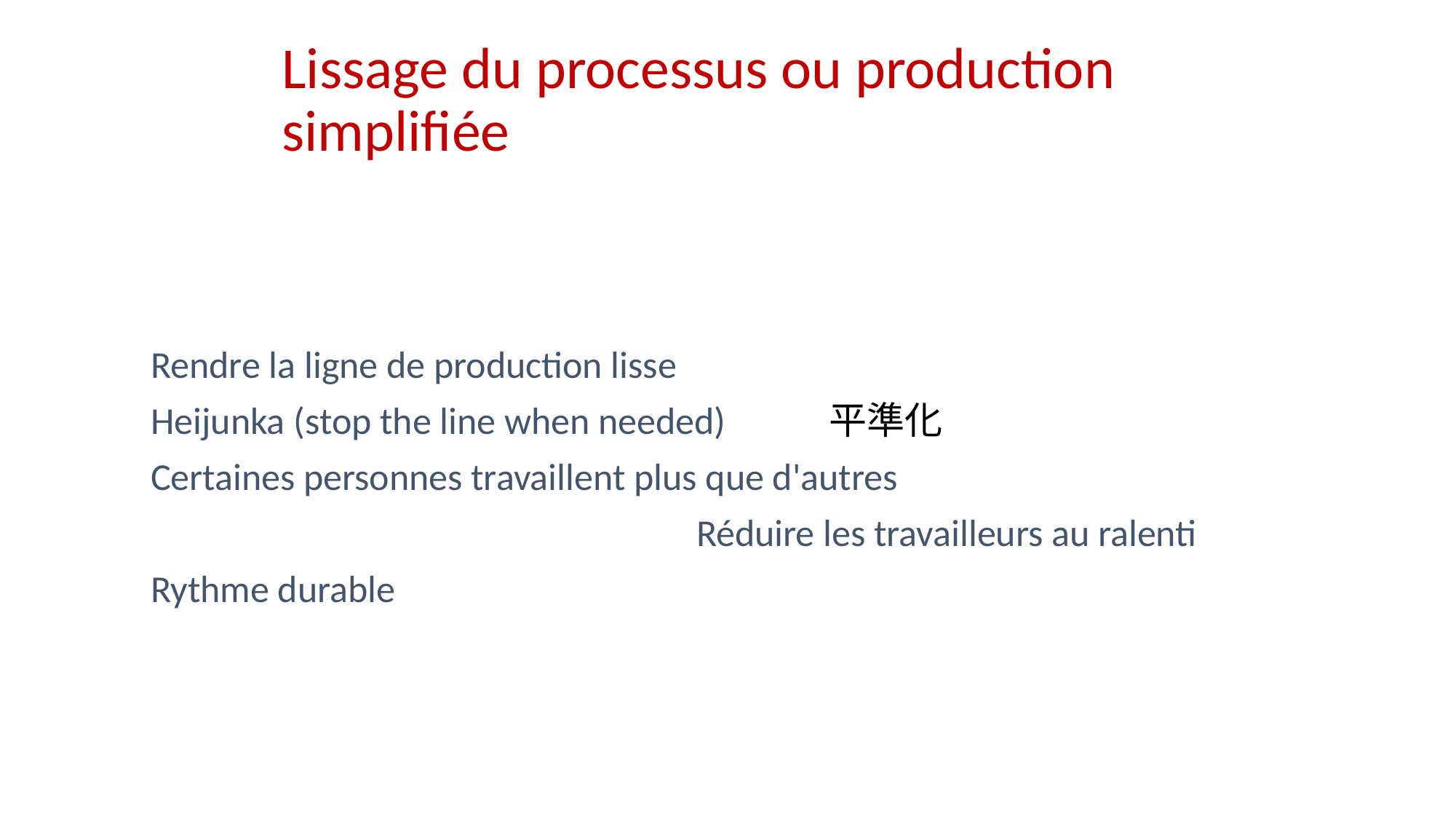

# Lissage du processus ou production simplifiée

Rendre la ligne de production lisse
Heijunka (stop the line when needed)           平準化
Certaines personnes travaillent plus que d'autres
					Réduire les travailleurs au ralenti
Rythme durable